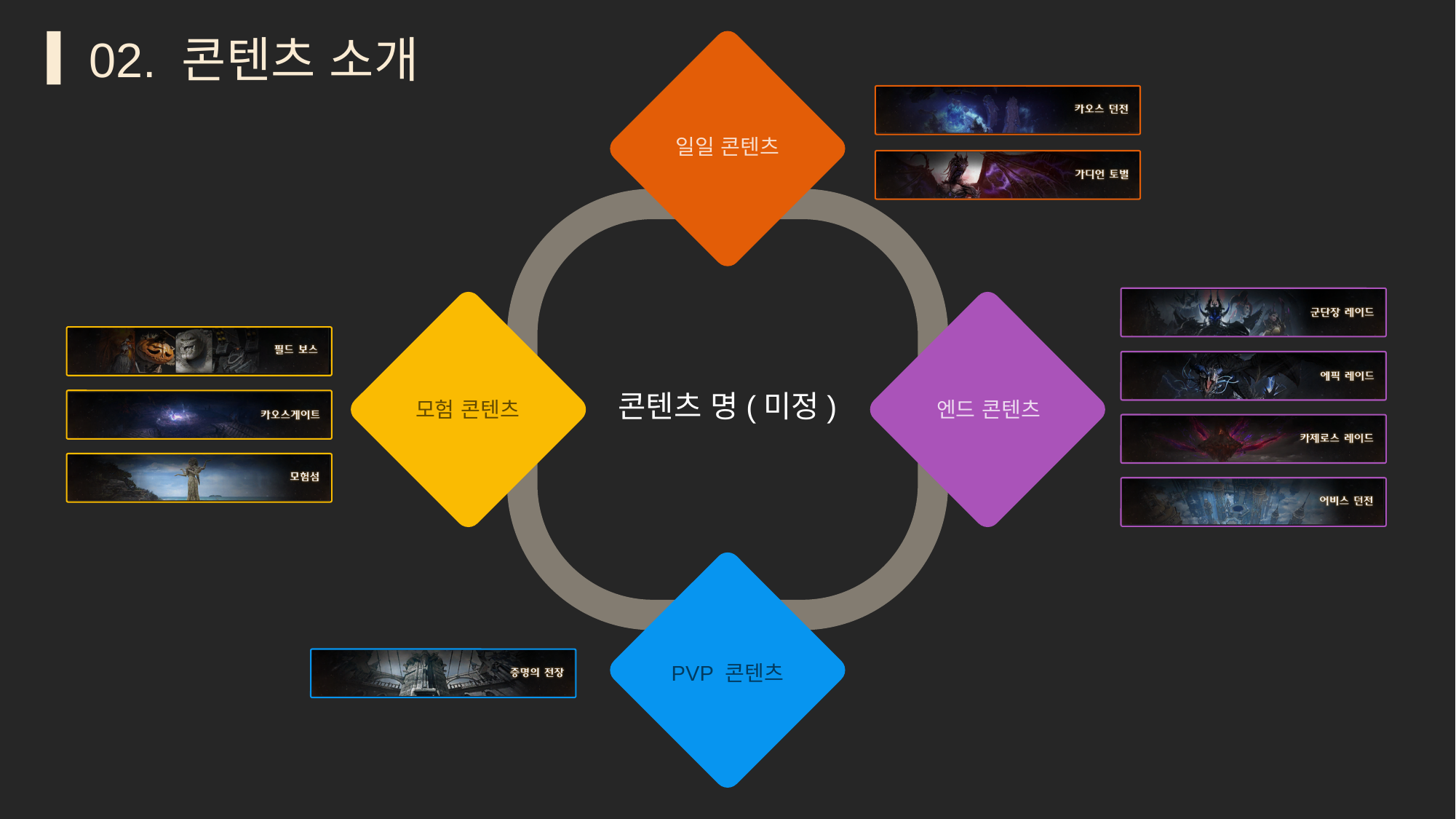

02. 콘텐츠 소개

일일 콘텐츠

콘텐츠 명(미정)

모험 콘텐츠
엔드 콘텐츠

PVP 콘텐츠